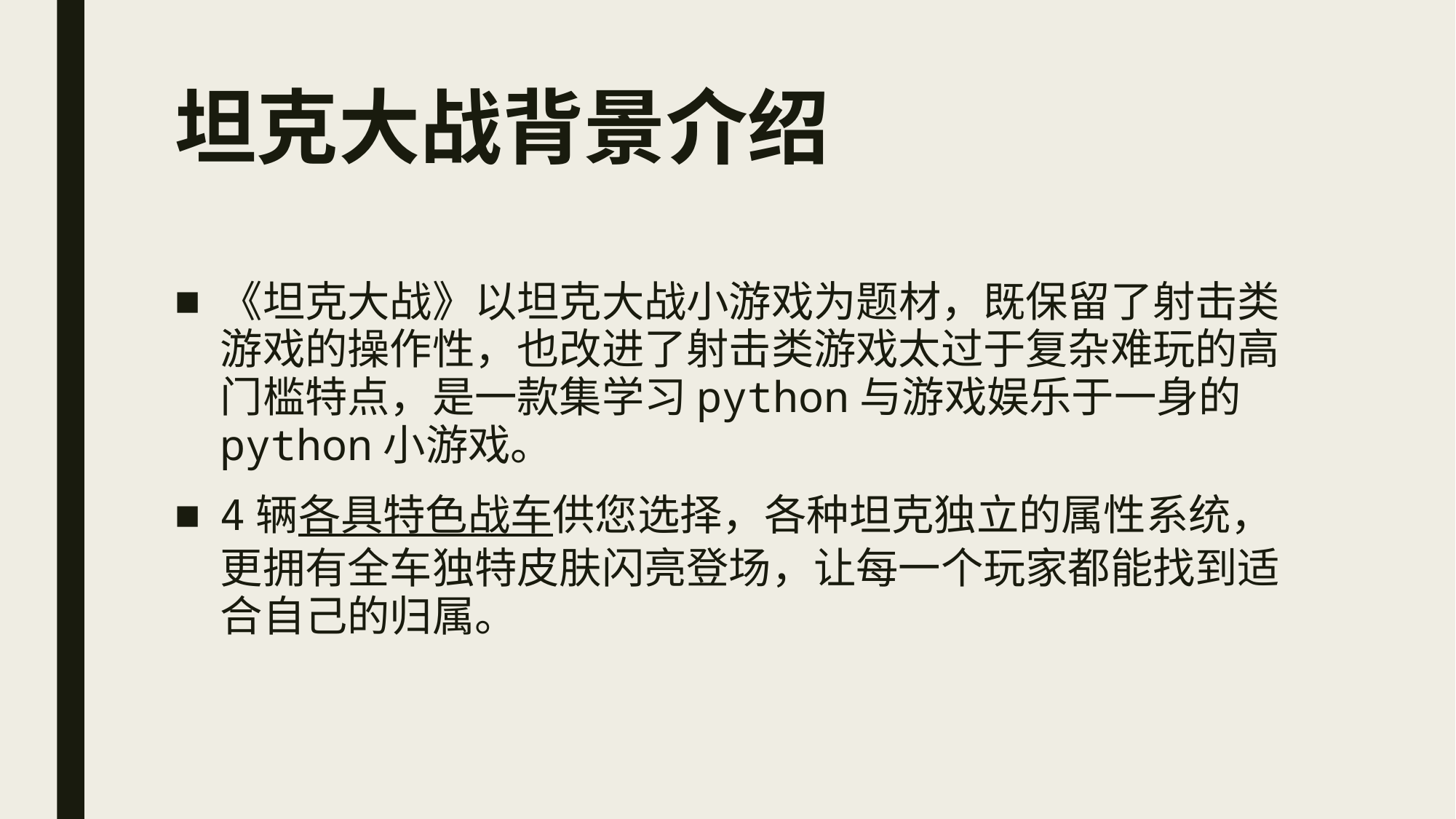

# 坦克大战背景介绍
《坦克大战》以坦克大战小游戏为题材，既保留了射击类游戏的操作性，也改进了射击类游戏太过于复杂难玩的高门槛特点，是一款集学习python与游戏娱乐于一身的python小游戏。
4辆各具特色战车供您选择，各种坦克独立的属性系统，更拥有全车独特皮肤闪亮登场，让每一个玩家都能找到适合自己的归属。